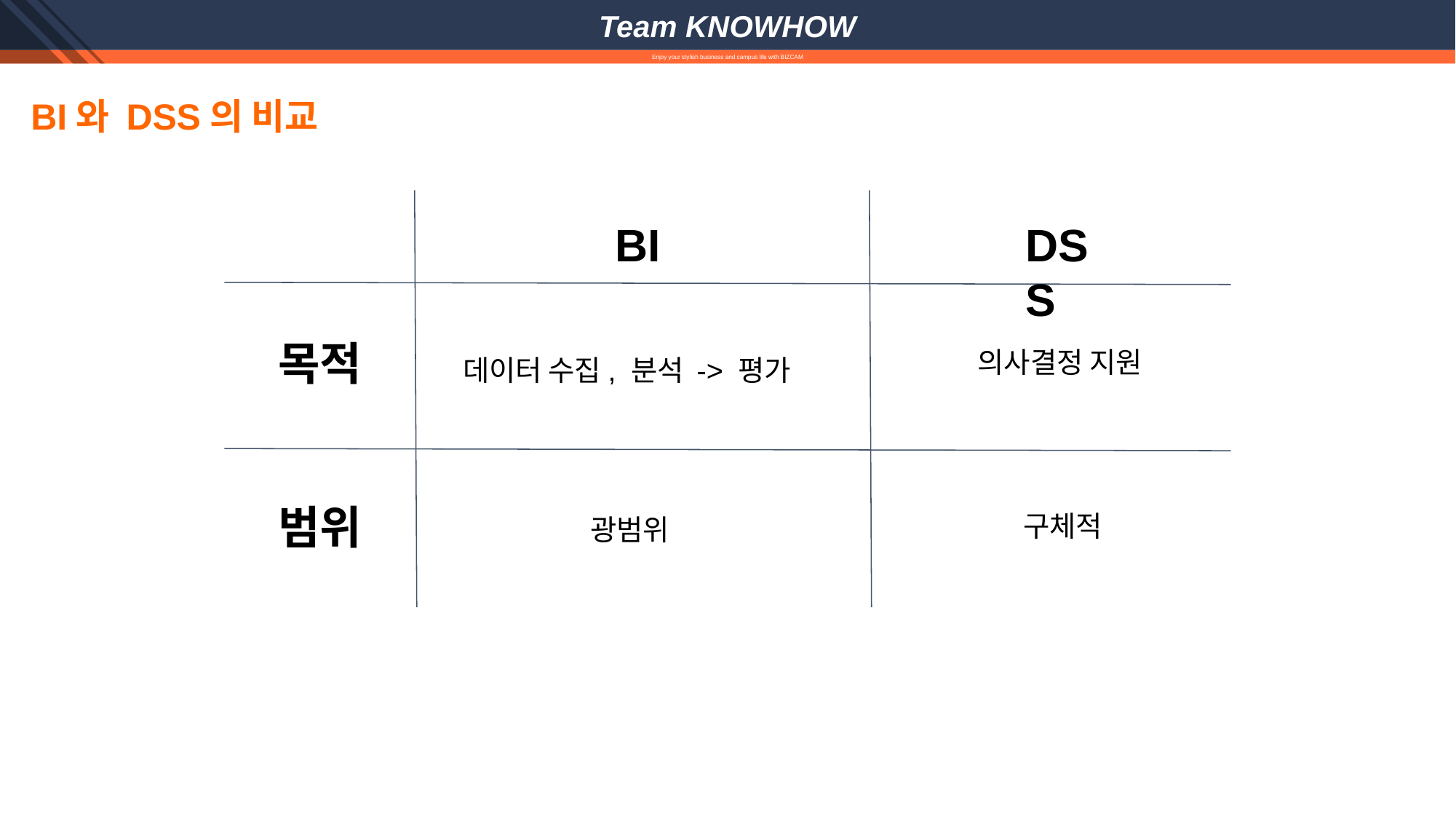

Team KNOWHOW

Enjoy your stylish business and campus life with BIZCAM
BI와 DSS의 비교

BI
DSS
목적
의사결정 지원
데이터 수집, 분석 -> 평가
범위
구체적
광범위